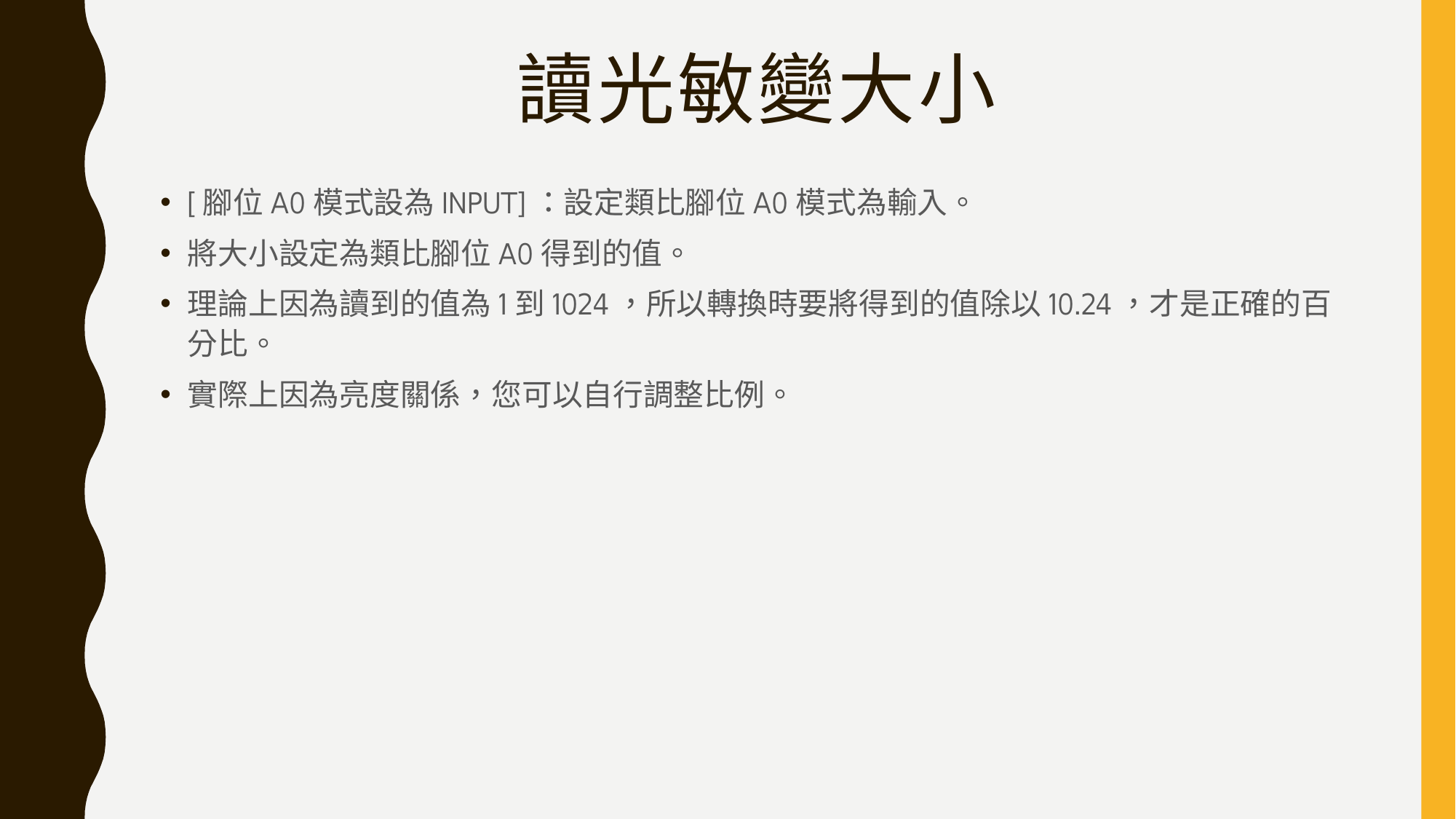

# 讀光敏變大小
[腳位A0模式設為INPUT]：設定類比腳位A0模式為輸入。
將大小設定為類比腳位A0得到的值。
理論上因為讀到的值為1到1024，所以轉換時要將得到的值除以10.24，才是正確的百分比。
實際上因為亮度關係，您可以自行調整比例。